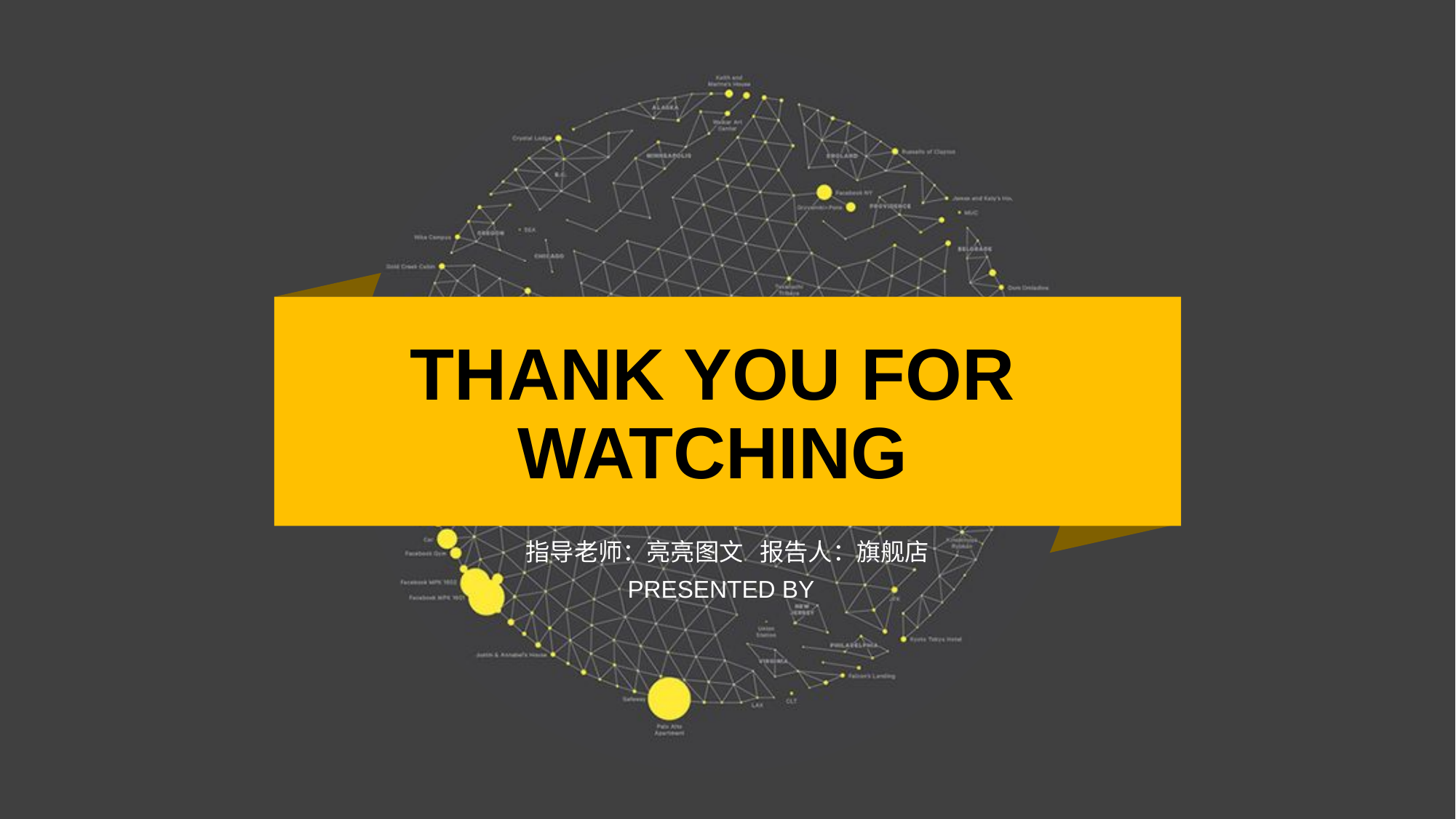

THANK YOU FOR WATCHING
指导老师：亮亮图文   报告人：旗舰店
PRESENTED BY